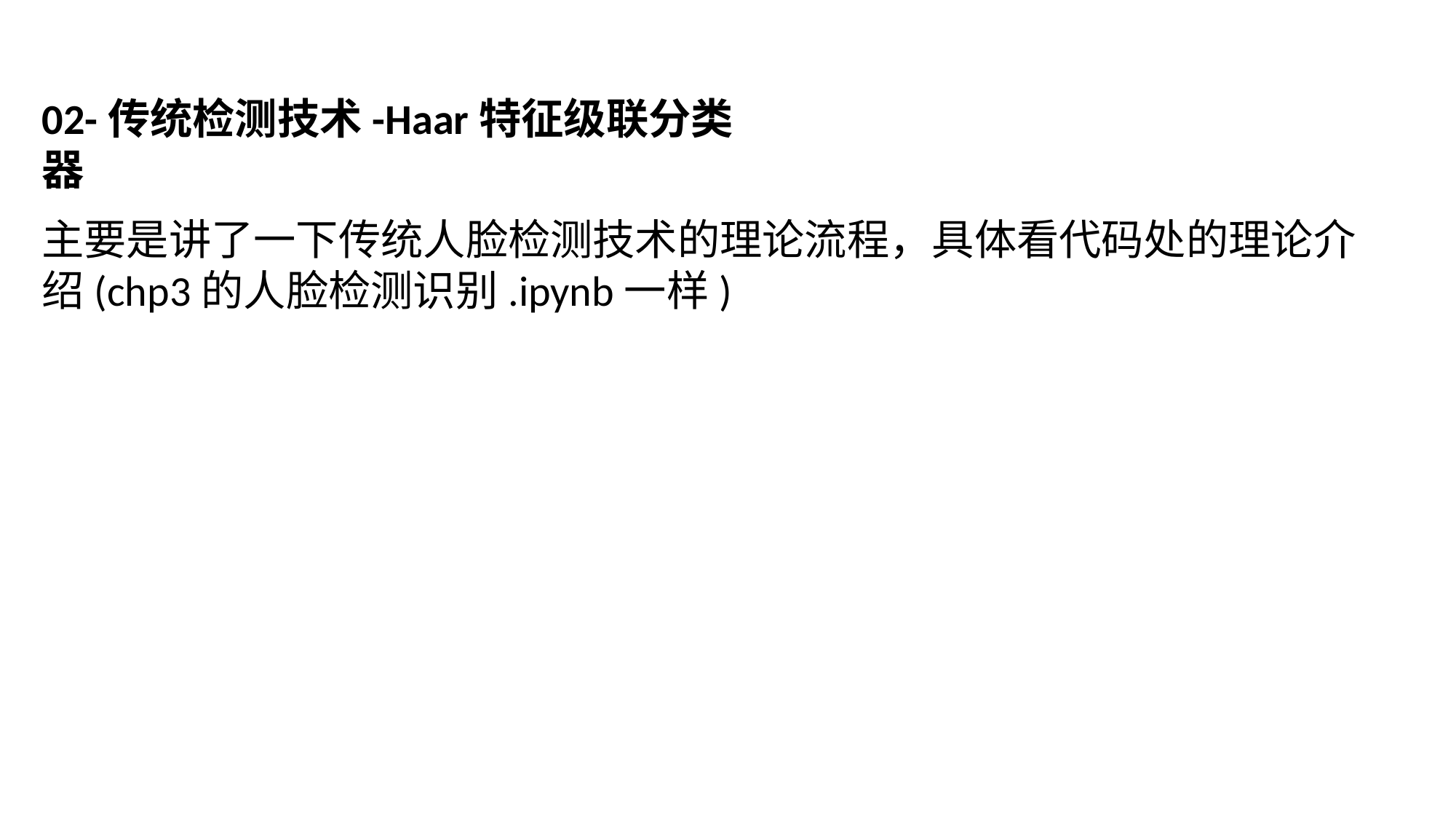

02-传统检测技术-Haar特征级联分类器
主要是讲了一下传统人脸检测技术的理论流程，具体看代码处的理论介绍(chp3的人脸检测识别.ipynb一样)